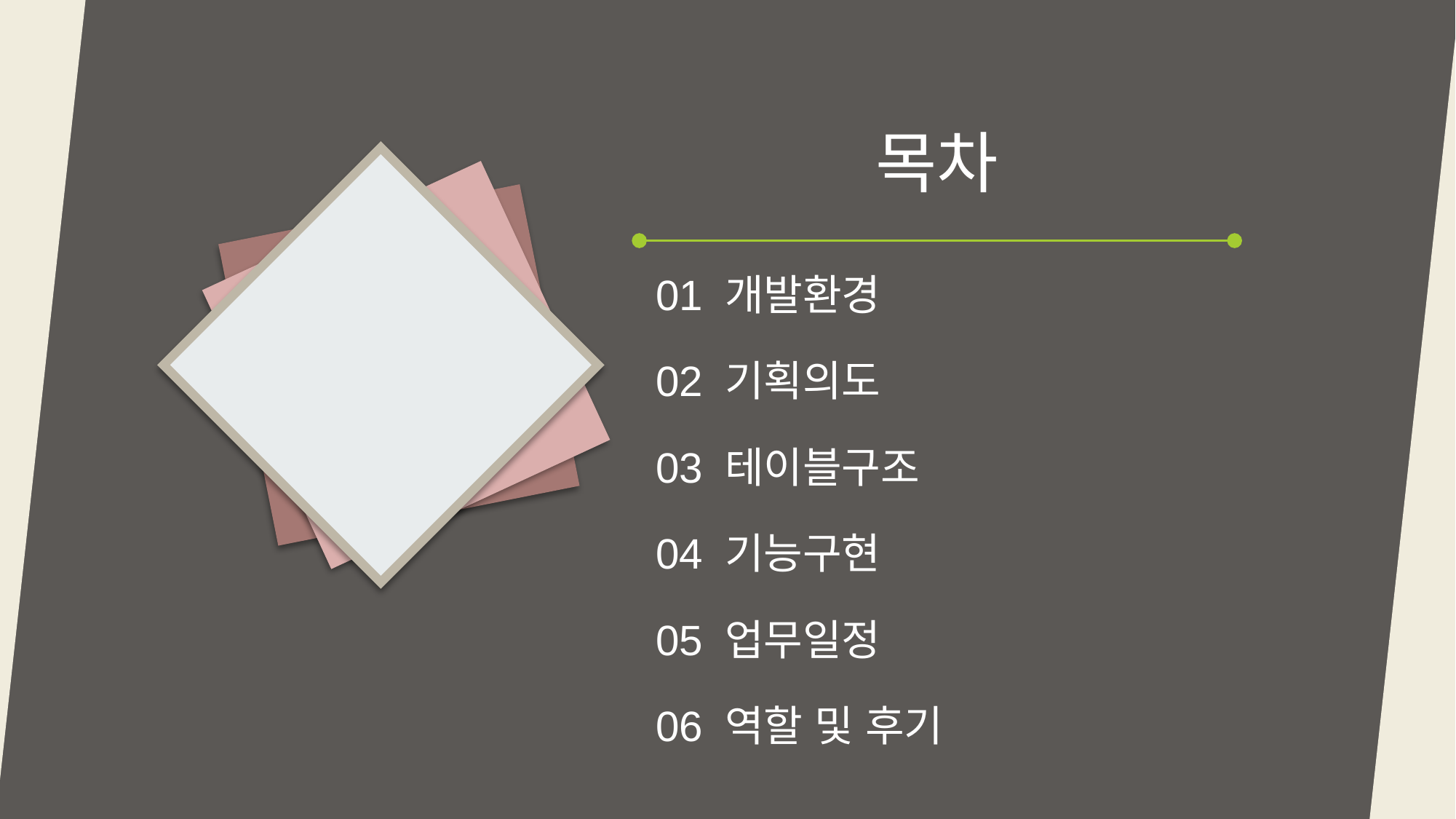

# 목차
01 개발환경
02 기획의도
03 테이블구조
04 기능구현
05 업무일정
06 역할 및 후기